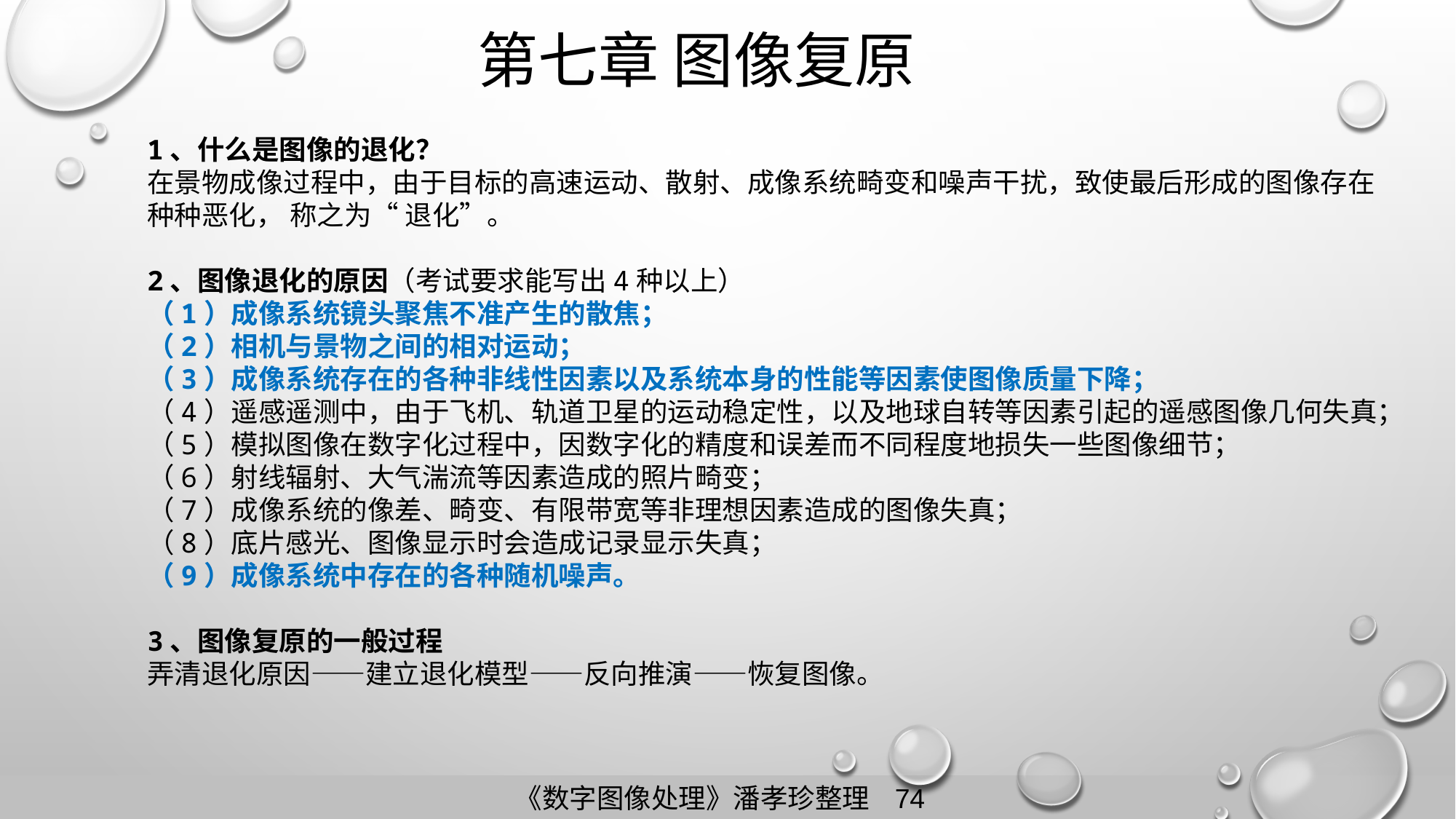

第七章 图像复原
1、什么是图像的退化？
在景物成像过程中，由于目标的高速运动、散射、成像系统畸变和噪声干扰，致使最后形成的图像存在种种恶化， 称之为“ 退化”。

2、图像退化的原因（考试要求能写出4种以上）
（1）成像系统镜头聚焦不准产生的散焦；
（2）相机与景物之间的相对运动；
（3）成像系统存在的各种非线性因素以及系统本身的性能等因素使图像质量下降；
（4）遥感遥测中，由于飞机、轨道卫星的运动稳定性，以及地球自转等因素引起的遥感图像几何失真；
（5）模拟图像在数字化过程中，因数字化的精度和误差而不同程度地损失一些图像细节；
（6）射线辐射、大气湍流等因素造成的照片畸变；
（7）成像系统的像差、畸变、有限带宽等非理想因素造成的图像失真；
（8）底片感光、图像显示时会造成记录显示失真；
（9）成像系统中存在的各种随机噪声。

3、图像复原的一般过程
弄清退化原因——建立退化模型——反向推演——恢复图像。